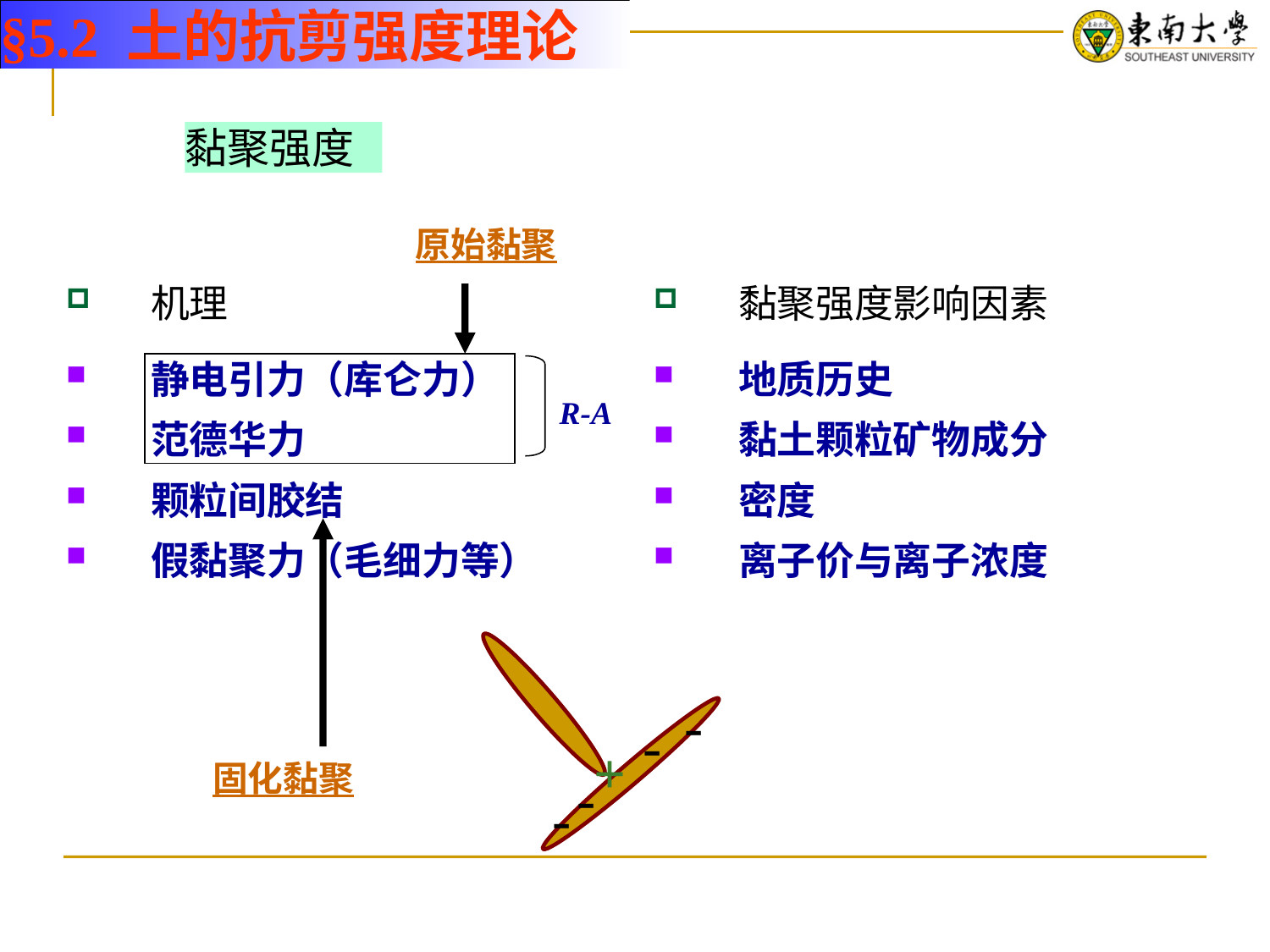

§5.2 土的抗剪强度理论
黏聚强度
原始黏聚
机理
静电引力（库仑力）
范德华力
颗粒间胶结
假黏聚力（毛细力等）
黏聚强度影响因素
地质历史
黏土颗粒矿物成分
密度
离子价与离子浓度

R-A

-

-
+
-

-
固化黏聚